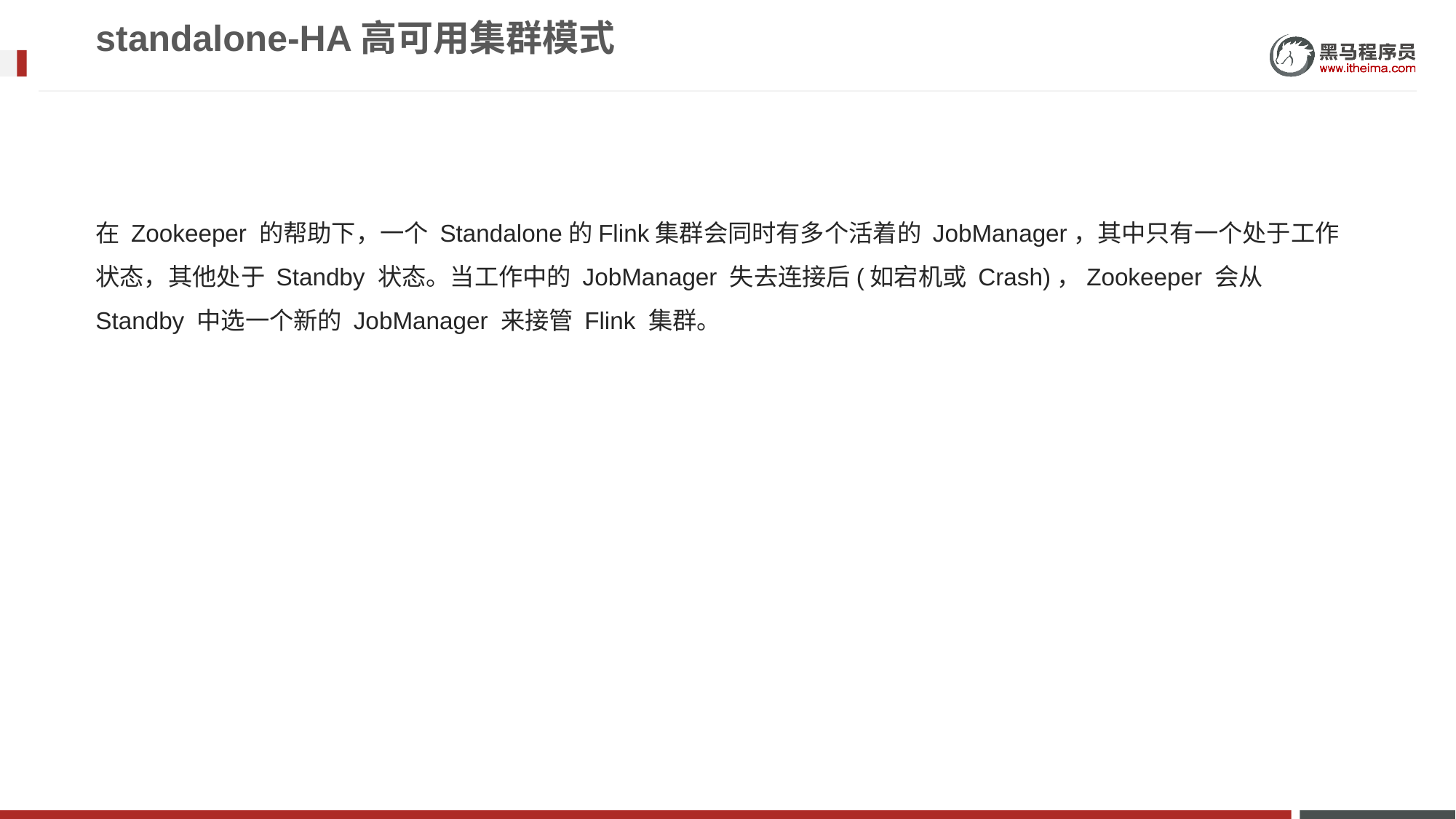

# standalone-HA高可用集群模式
在 Zookeeper 的帮助下，一个 Standalone的Flink集群会同时有多个活着的 JobManager，其中只有一个处于工作状态，其他处于 Standby 状态。当工作中的 JobManager 失去连接后(如宕机或 Crash)，Zookeeper 会从 Standby 中选一个新的 JobManager 来接管 Flink 集群。